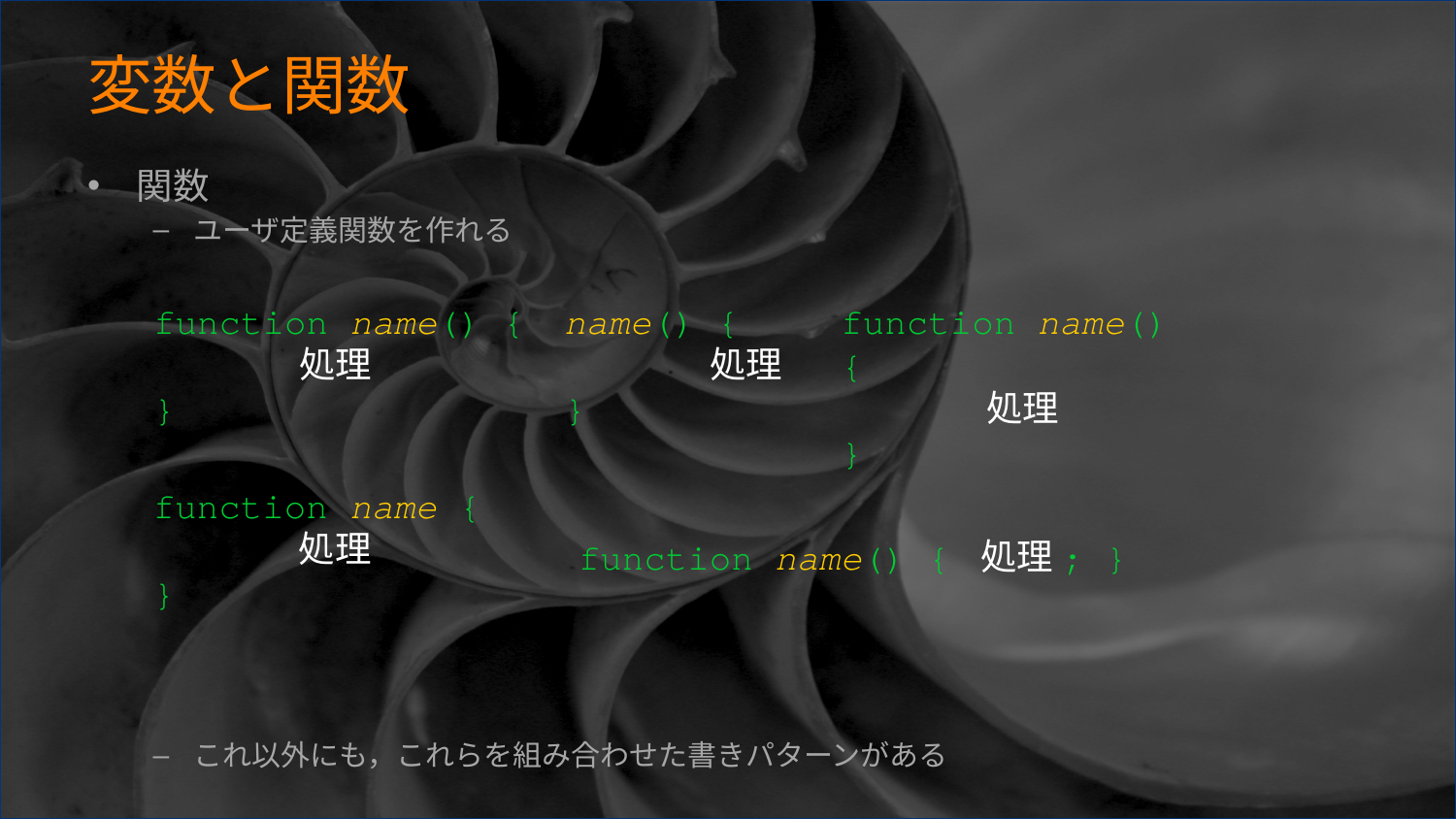

# 変数と関数
関数
ユーザ定義関数を作れる

これ以外にも，これらを組み合わせた書きパターンがある
function name() {
	処理
}
name() {
	処理
}
function name()
{
	処理
}
function name {
	処理
}
function name() { 処理; }